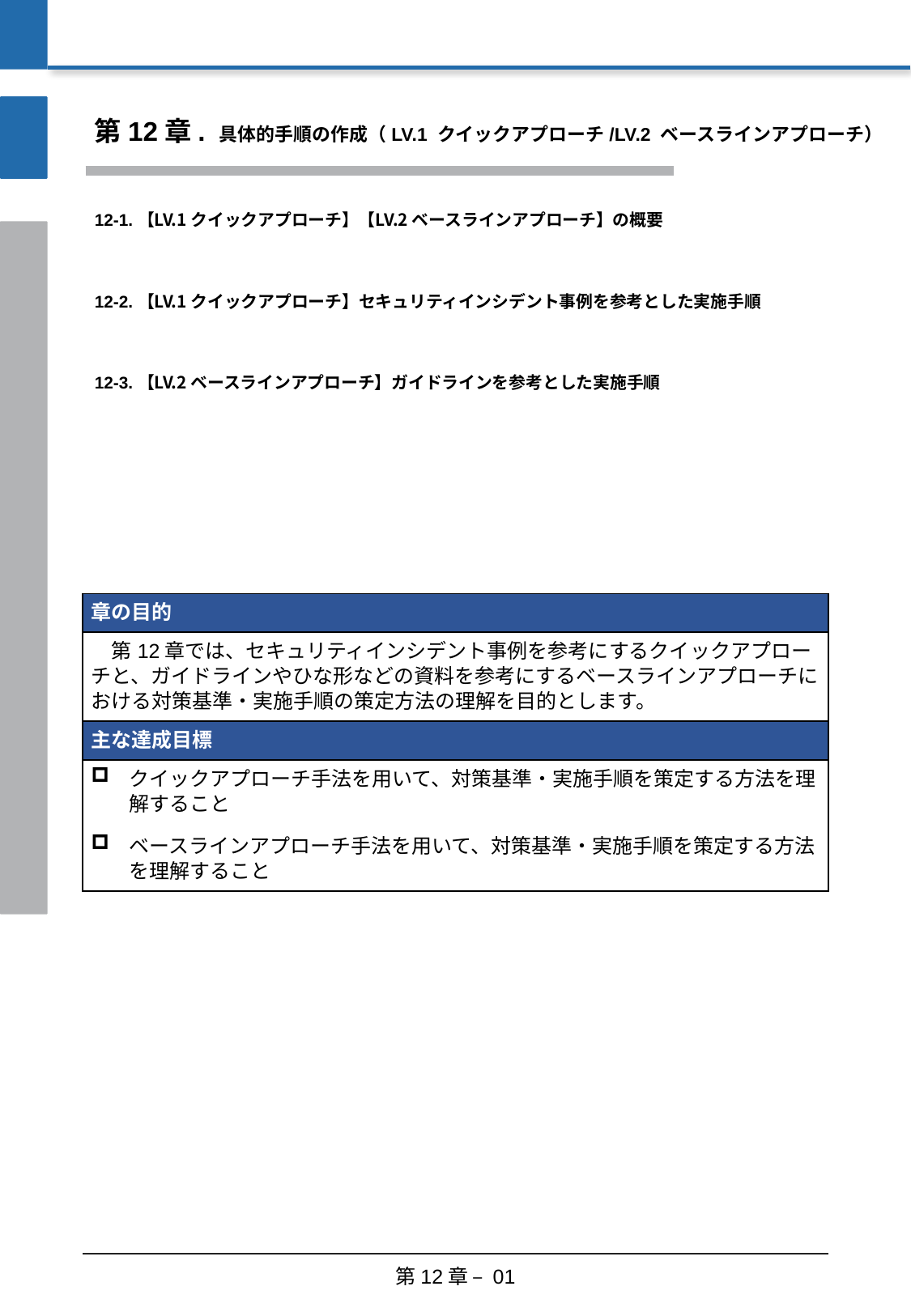

第12章. 具体的手順の作成（LV.1 クイックアプローチ/LV.2 ベースラインアプローチ）
12-1. 【LV.1 クイックアプローチ】【LV.2 ベースラインアプローチ】の概要

12-2. 【LV.1 クイックアプローチ】セキュリティインシデント事例を参考とした実施手順

12-3. 【LV.2 ベースラインアプローチ】ガイドラインを参考とした実施手順

| 章の目的 |
| --- |
| 第12章では、セキュリティインシデント事例を参考にするクイックアプローチと、ガイドラインやひな形などの資料を参考にするベースラインアプローチにおける対策基準・実施手順の策定方法の理解を目的とします。 |
| 主な達成目標 |
| クイックアプローチ手法を用いて、対策基準・実施手順を策定する方法を理解すること ベースラインアプローチ手法を用いて、対策基準・実施手順を策定する方法を理解すること |
第12章 – 01